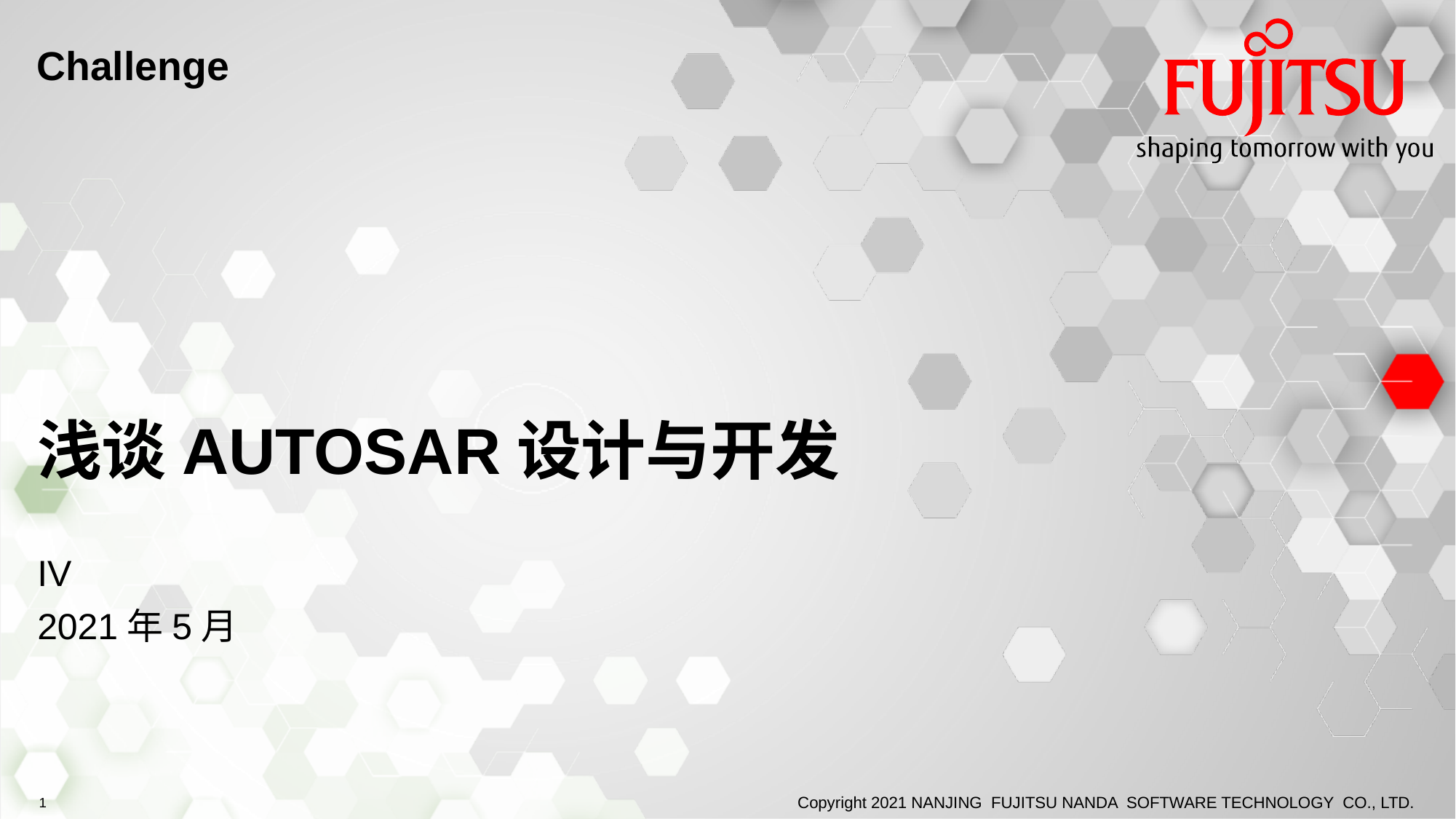

Challenge
# 浅谈AUTOSAR设计与开发

IV
2021年5月
Copyright 2021 NANJING  FUJITSU NANDA  SOFTWARE TECHNOLOGY  CO., LTD.
1